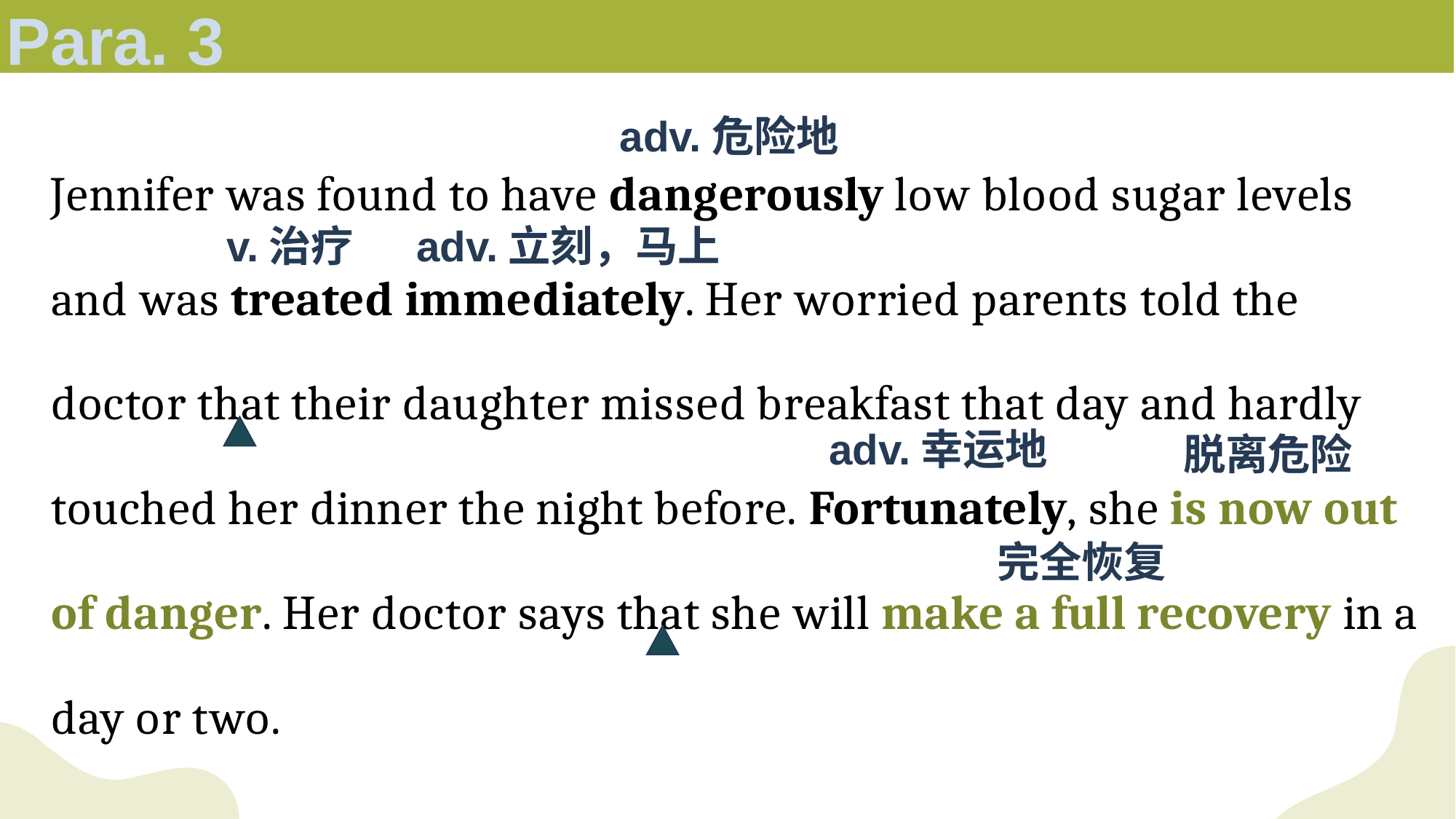

Para. 3
adv.危险地
Jennifer was found to have dangerously low blood sugar levels and was treated immediately. Her worried parents told the doctor that their daughter missed breakfast that day and hardly touched her dinner the night before. Fortunately, she is now out of danger. Her doctor says that she will make a full recovery in a day or two.
v.治疗
adv.立刻，马上

adv.幸运地
脱离危险
完全恢复